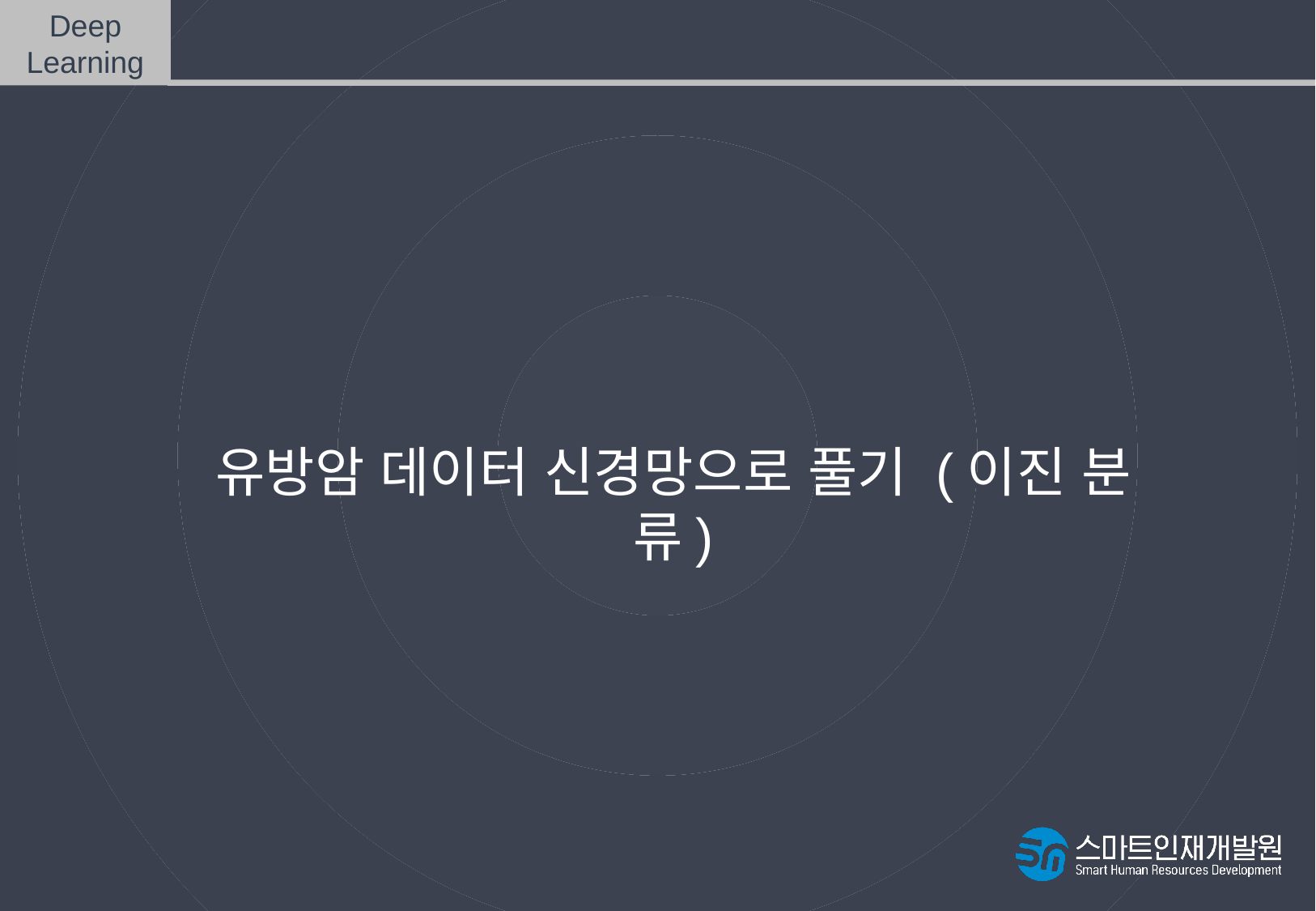

Deep
Learning
코드 실습

유방암 데이터 신경망으로 풀기 (이진 분류)